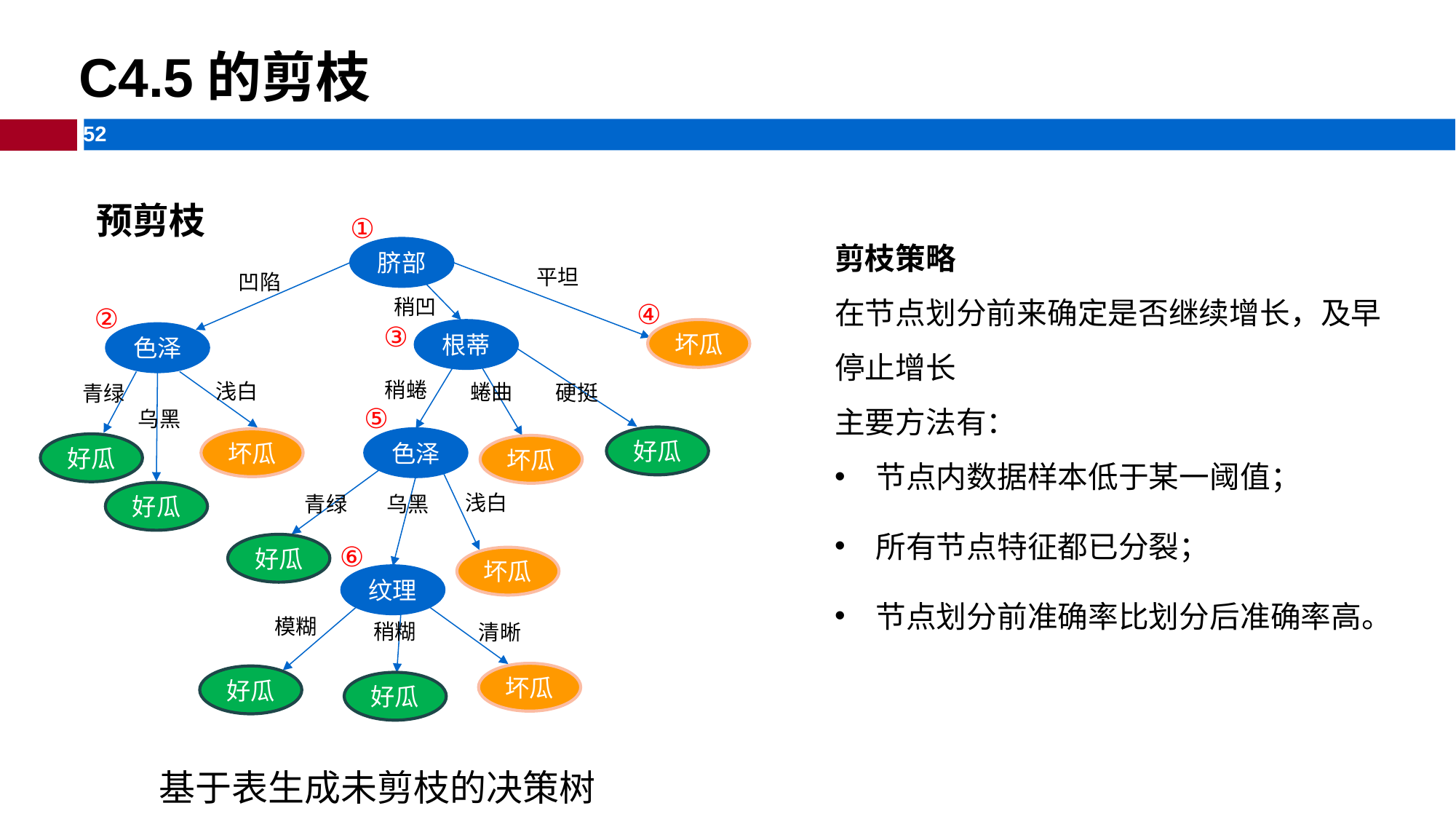

C4.5的剪枝
预剪枝
①
剪枝策略
在节点划分前来确定是否继续增长，及早停止增长
主要方法有：
节点内数据样本低于某一阈值；
所有节点特征都已分裂；
节点划分前准确率比划分后准确率高。
脐部
平坦
凹陷
稍凹
④
②
③
坏瓜
根蒂
色泽
稍蜷
浅白
蜷曲
硬挺
青绿
⑤
乌黑
好瓜
色泽
坏瓜
好瓜
坏瓜
好瓜
浅白
乌黑
青绿
⑥
好瓜
坏瓜
纹理
模糊
稍糊
清晰
坏瓜
好瓜
好瓜
基于表生成未剪枝的决策树